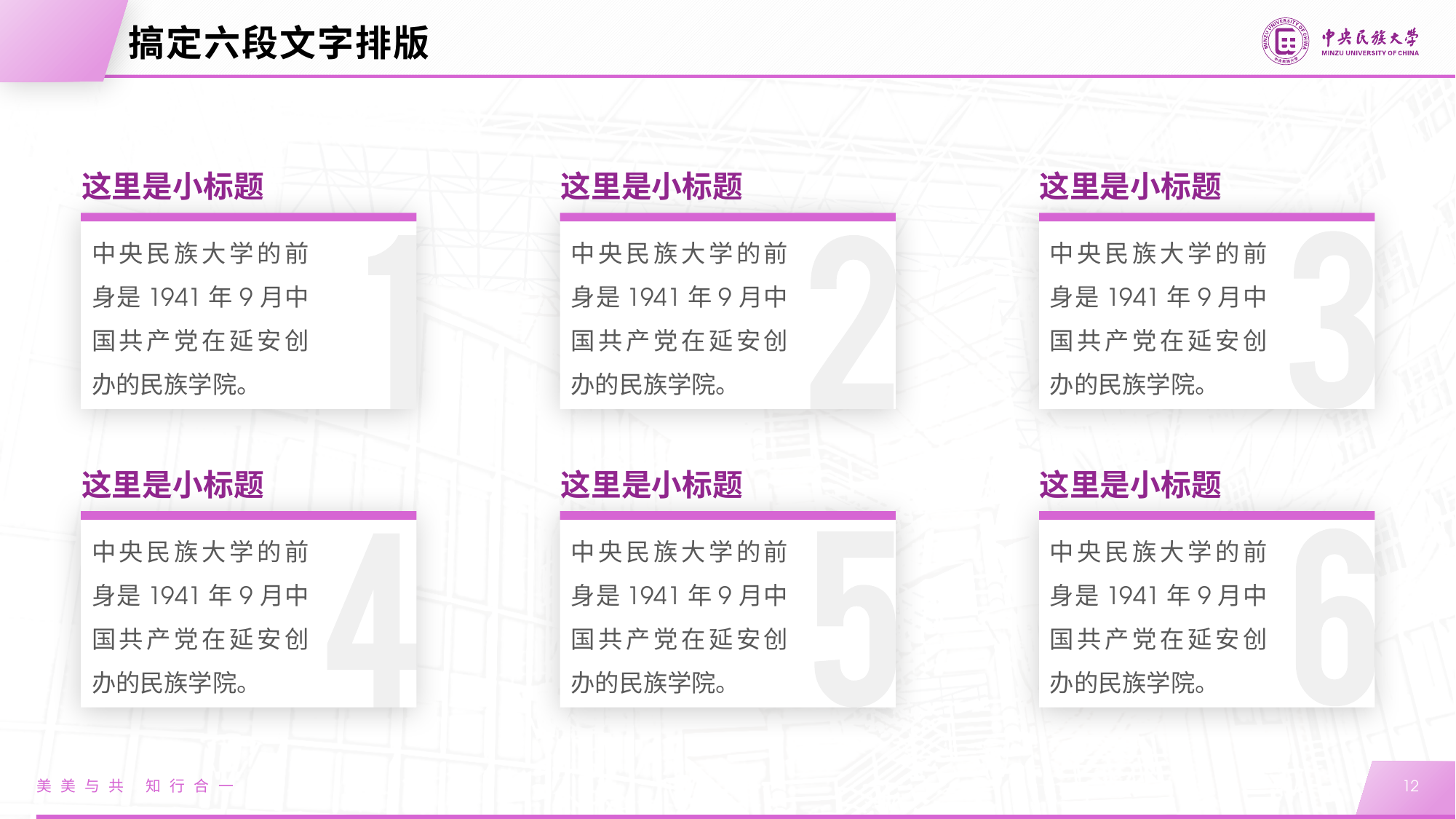

# 搞定六段文字排版
这里是小标题
这里是小标题
这里是小标题
中央民族大学的前身是1941年9月中国共产党在延安创办的民族学院。

中央民族大学的前身是1941年9月中国共产党在延安创办的民族学院。

中央民族大学的前身是1941年9月中国共产党在延安创办的民族学院。

这里是小标题
这里是小标题
这里是小标题
中央民族大学的前身是1941年9月中国共产党在延安创办的民族学院。

中央民族大学的前身是1941年9月中国共产党在延安创办的民族学院。

中央民族大学的前身是1941年9月中国共产党在延安创办的民族学院。

美美与共 知行合一
12